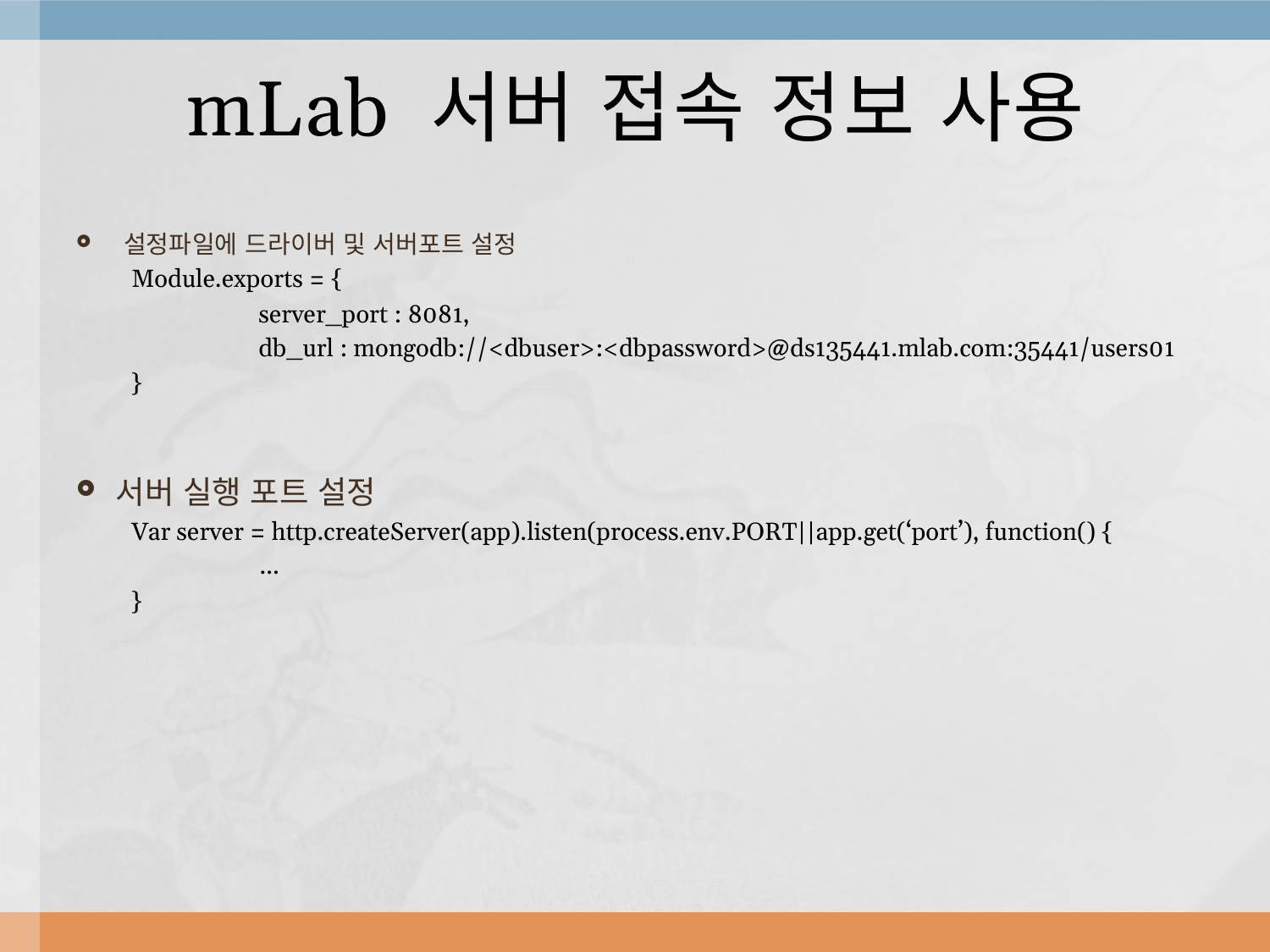

# mLab 서버 접속 정보 사용
설정파일에 드라이버 및 서버포트 설정
Module.exports = {
	server_port : 8081,
	db_url : mongodb://<dbuser>:<dbpassword>@ds135441.mlab.com:35441/users01
}

서버 실행 포트 설정
Var server = http.createServer(app).listen(process.env.PORT||app.get(‘port’), function() {
	…
}